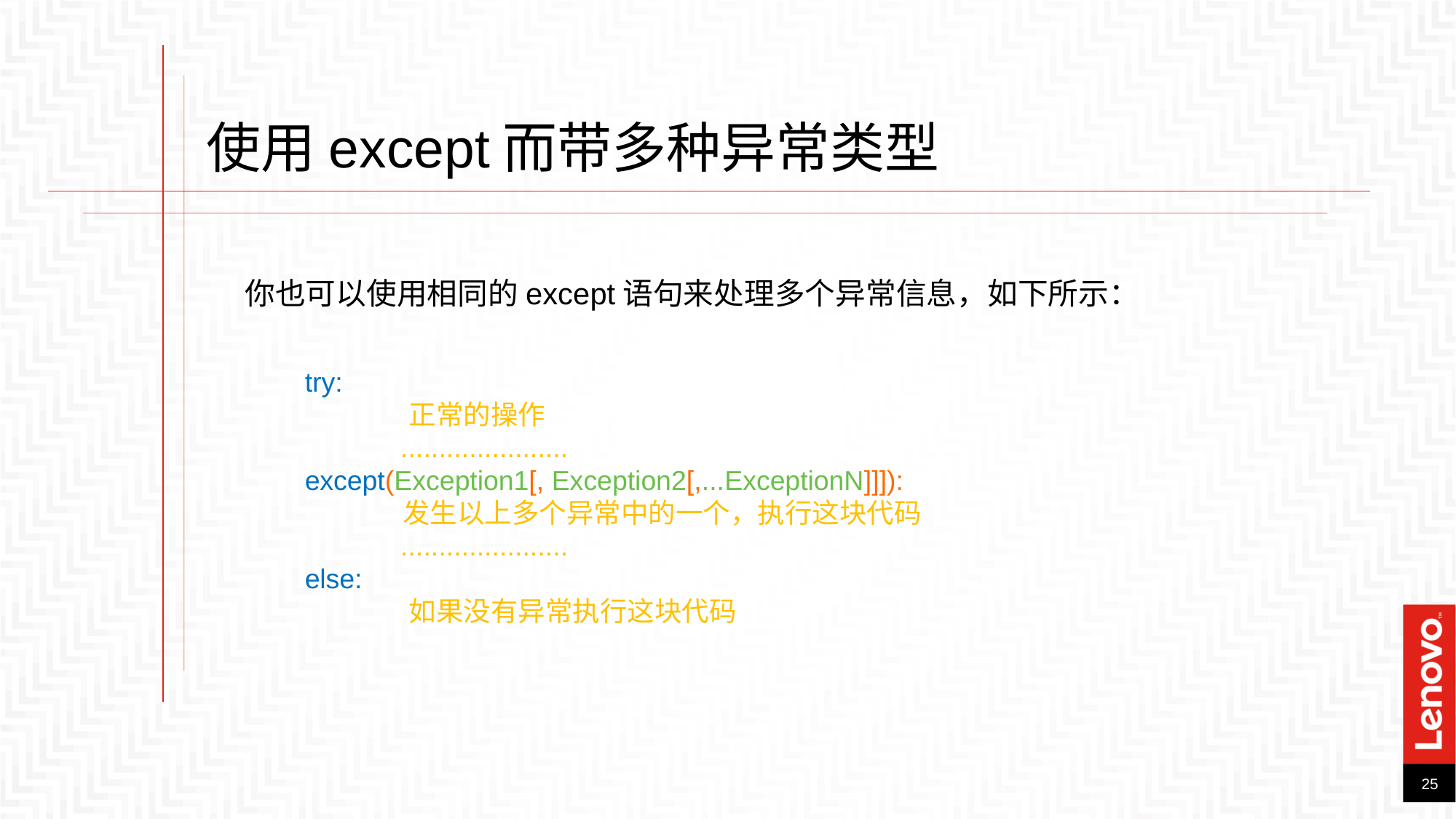

使用except而带多种异常类型
你也可以使用相同的except语句来处理多个异常信息，如下所示：
try:
    正常的操作
   ......................
except(Exception1[, Exception2[,...ExceptionN]]]):
   发生以上多个异常中的一个，执行这块代码
   ......................
else:
    如果没有异常执行这块代码